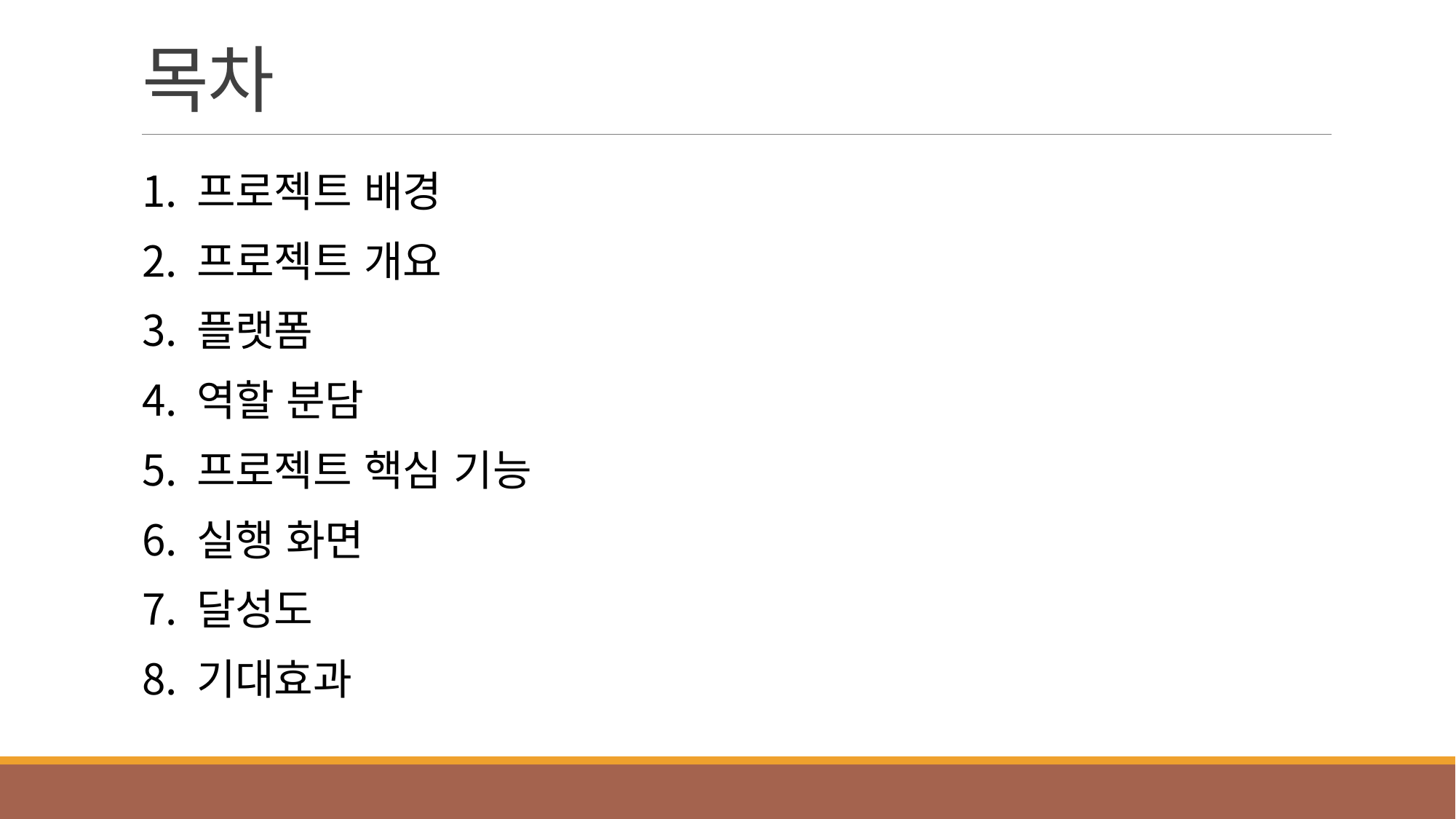

# 목차
프로젝트 배경
프로젝트 개요
플랫폼
역할 분담
프로젝트 핵심 기능
실행 화면
달성도
기대효과